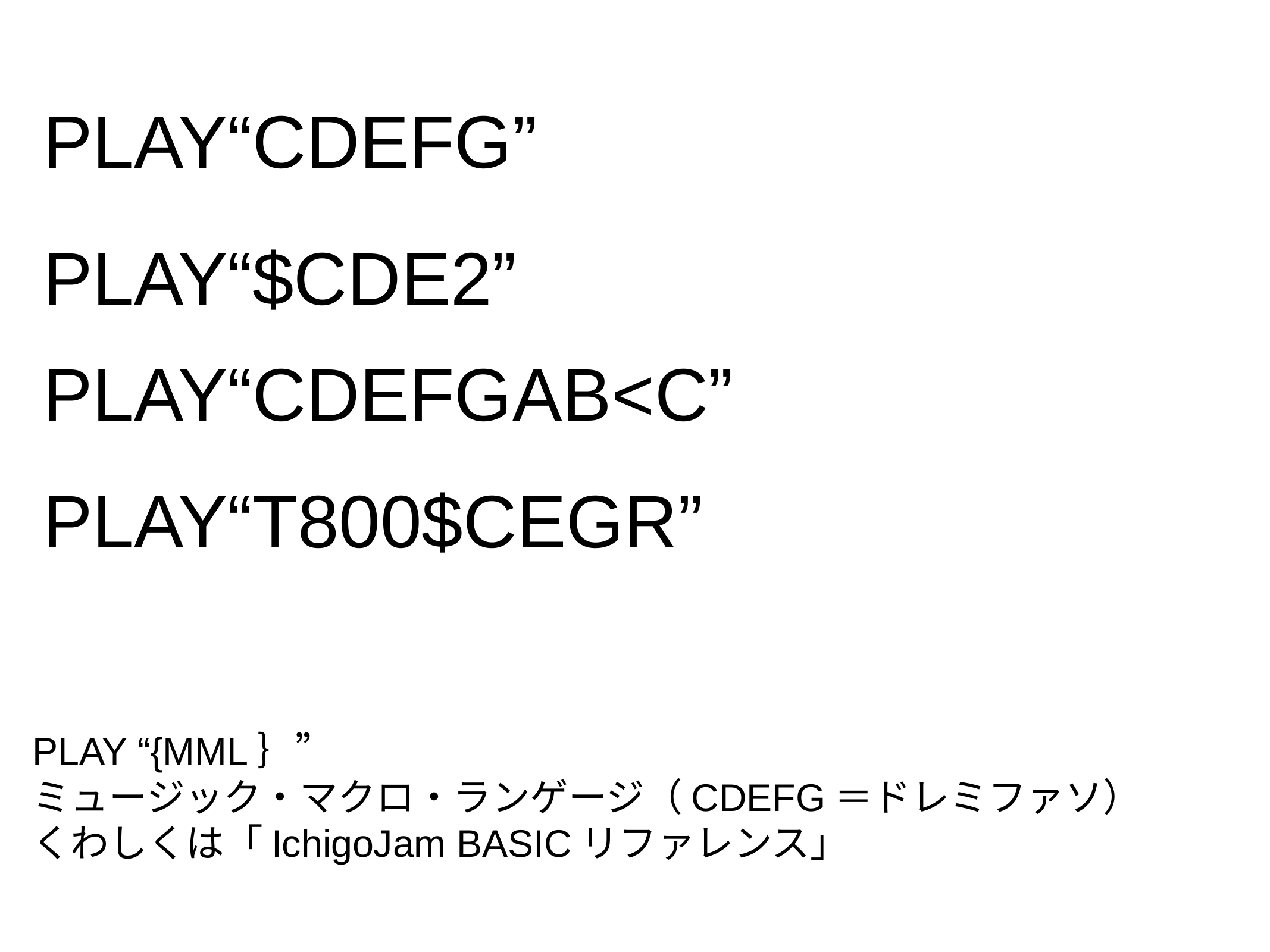

PLAY“CDEFG”
PLAY“$CDE2”
PLAY“CDEFGAB<C”
PLAY“T800$CEGR”
# PLAY “{MML｝”
ミュージック・マクロ・ランゲージ（CDEFG＝ドレミファソ）
くわしくは「IchigoJam BASICリファレンス」